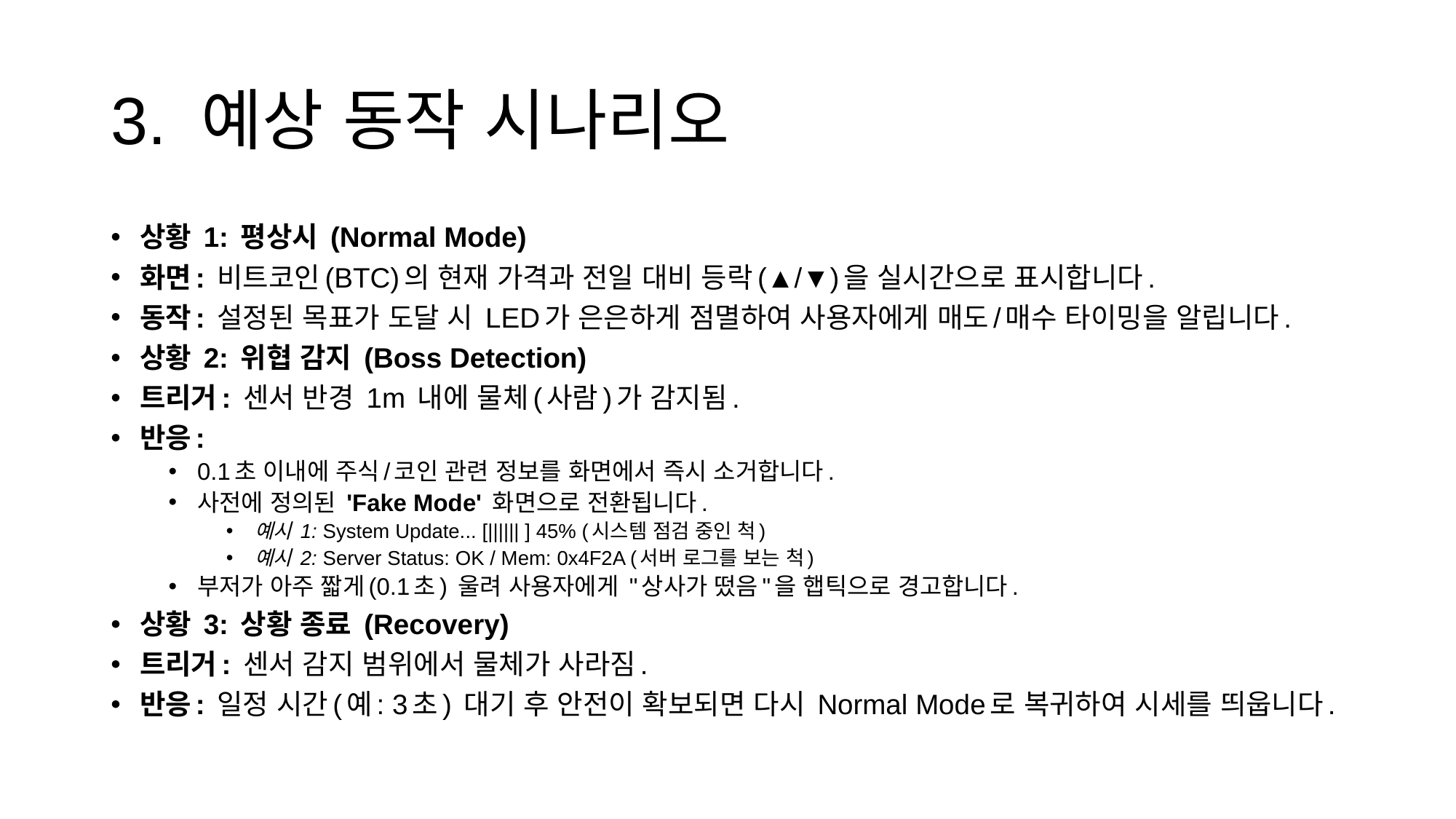

# 3. 예상 동작 시나리오
상황 1: 평상시 (Normal Mode)
화면: 비트코인(BTC)의 현재 가격과 전일 대비 등락(▲/▼)을 실시간으로 표시합니다.
동작: 설정된 목표가 도달 시 LED가 은은하게 점멸하여 사용자에게 매도/매수 타이밍을 알립니다.
상황 2: 위협 감지 (Boss Detection)
트리거: 센서 반경 1m 내에 물체(사람)가 감지됨.
반응:
0.1초 이내에 주식/코인 관련 정보를 화면에서 즉시 소거합니다.
사전에 정의된 'Fake Mode' 화면으로 전환됩니다.
예시 1: System Update... [|||||| ] 45% (시스템 점검 중인 척)
예시 2: Server Status: OK / Mem: 0x4F2A (서버 로그를 보는 척)
부저가 아주 짧게(0.1초) 울려 사용자에게 "상사가 떴음"을 햅틱으로 경고합니다.
상황 3: 상황 종료 (Recovery)
트리거: 센서 감지 범위에서 물체가 사라짐.
반응: 일정 시간(예: 3초) 대기 후 안전이 확보되면 다시 Normal Mode로 복귀하여 시세를 띄웁니다.